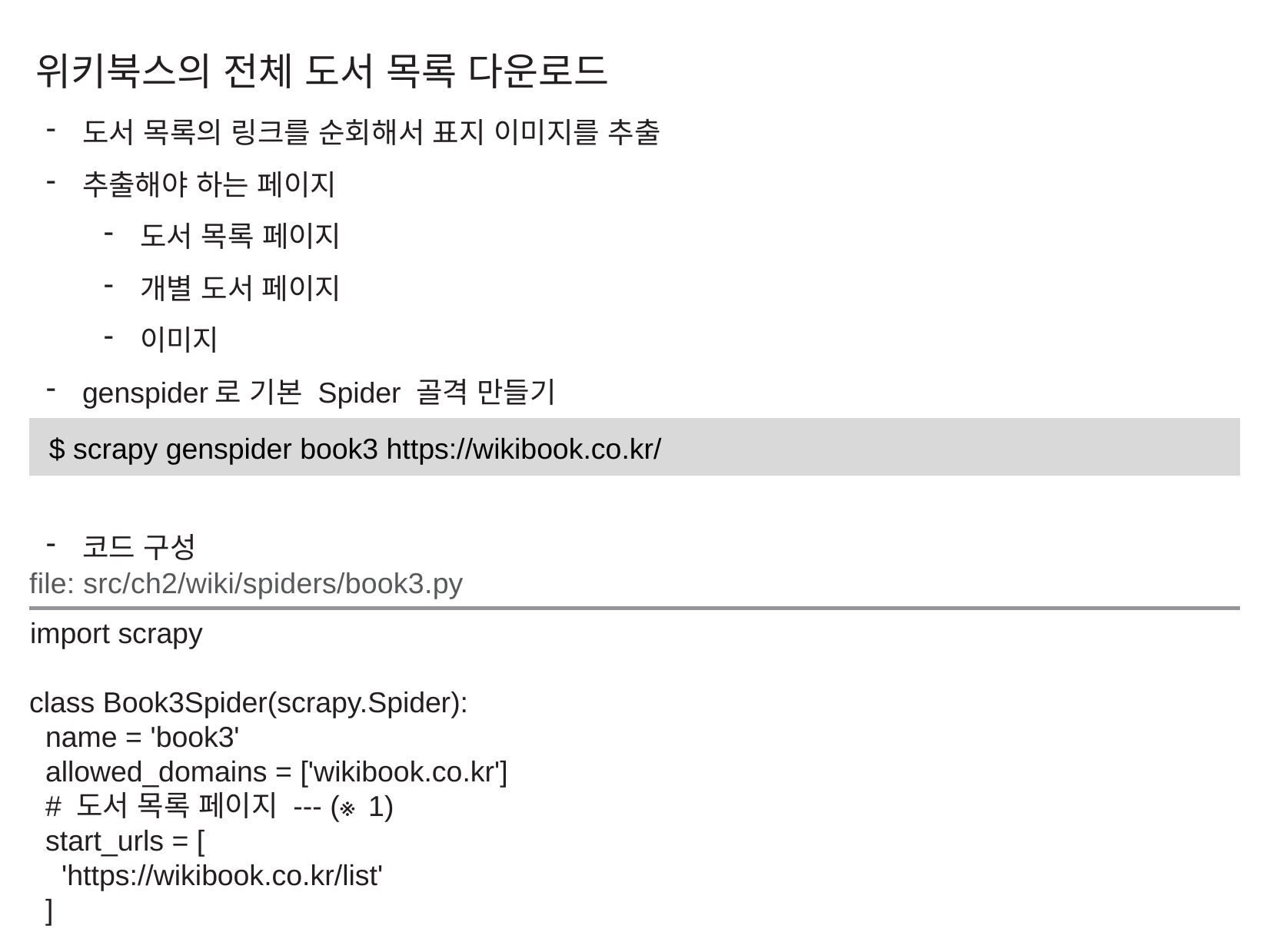

위키북스의 전체 도서 목록 다운로드
도서 목록의 링크를 순회해서 표지 이미지를 추출
추출해야 하는 페이지
도서 목록 페이지
개별 도서 페이지
이미지
genspider로 기본 Spider 골격 만들기

코드 구성
$ scrapy genspider book3 https://wikibook.co.kr/
file: src/ch2/wiki/spiders/book3.py
import scrapy

class Book3Spider(scrapy.Spider):
  name = 'book3'
  allowed_domains = ['wikibook.co.kr']
  # 도서 목록 페이지 --- (※1)
  start_urls = [
    'https://wikibook.co.kr/list'
  ]